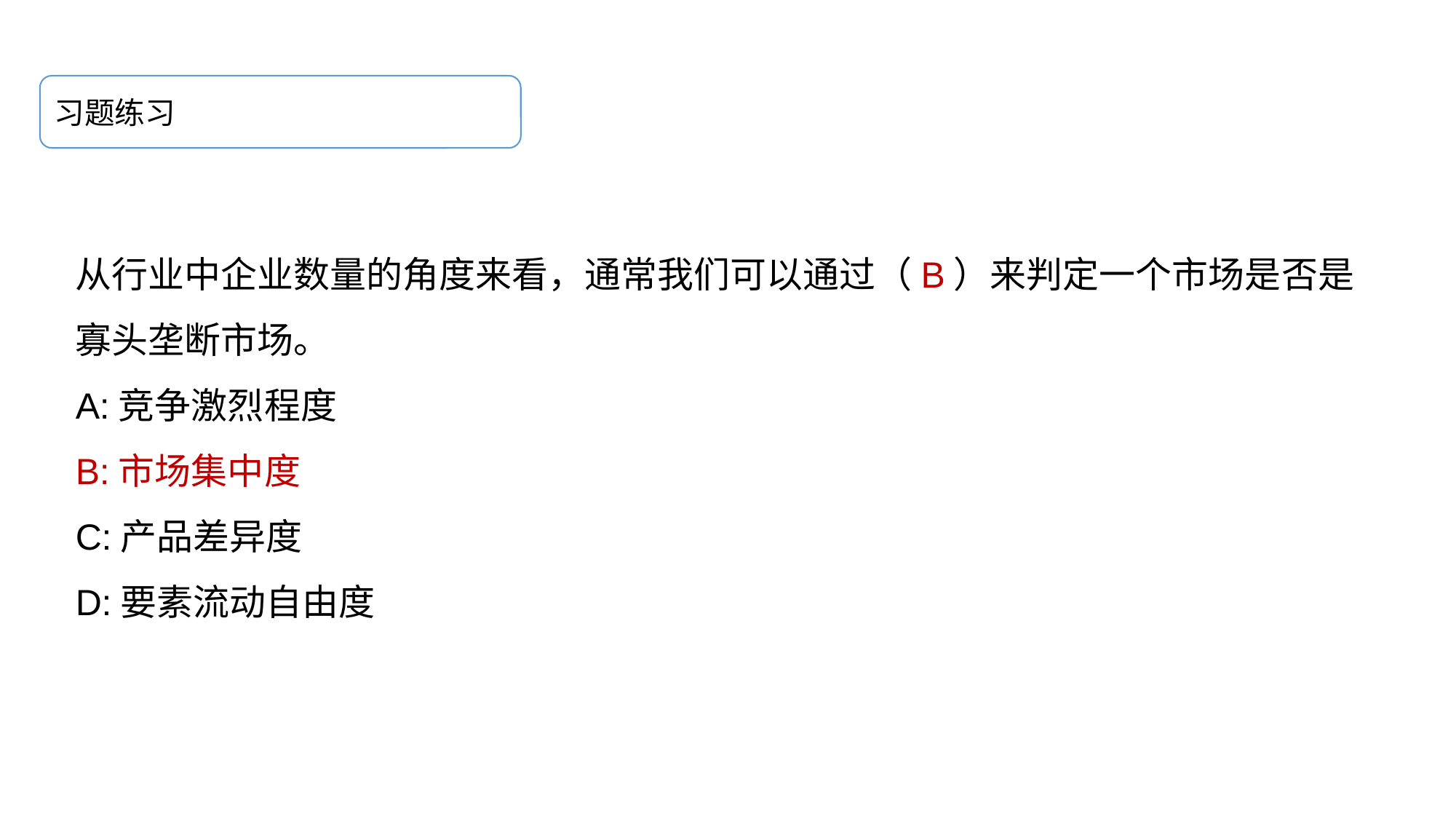

习题练习
从行业中企业数量的角度来看，通常我们可以通过（B）来判定一个市场是否是寡头垄断市场。
A:竞争激烈程度
B:市场集中度
C:产品差异度
D:要素流动自由度